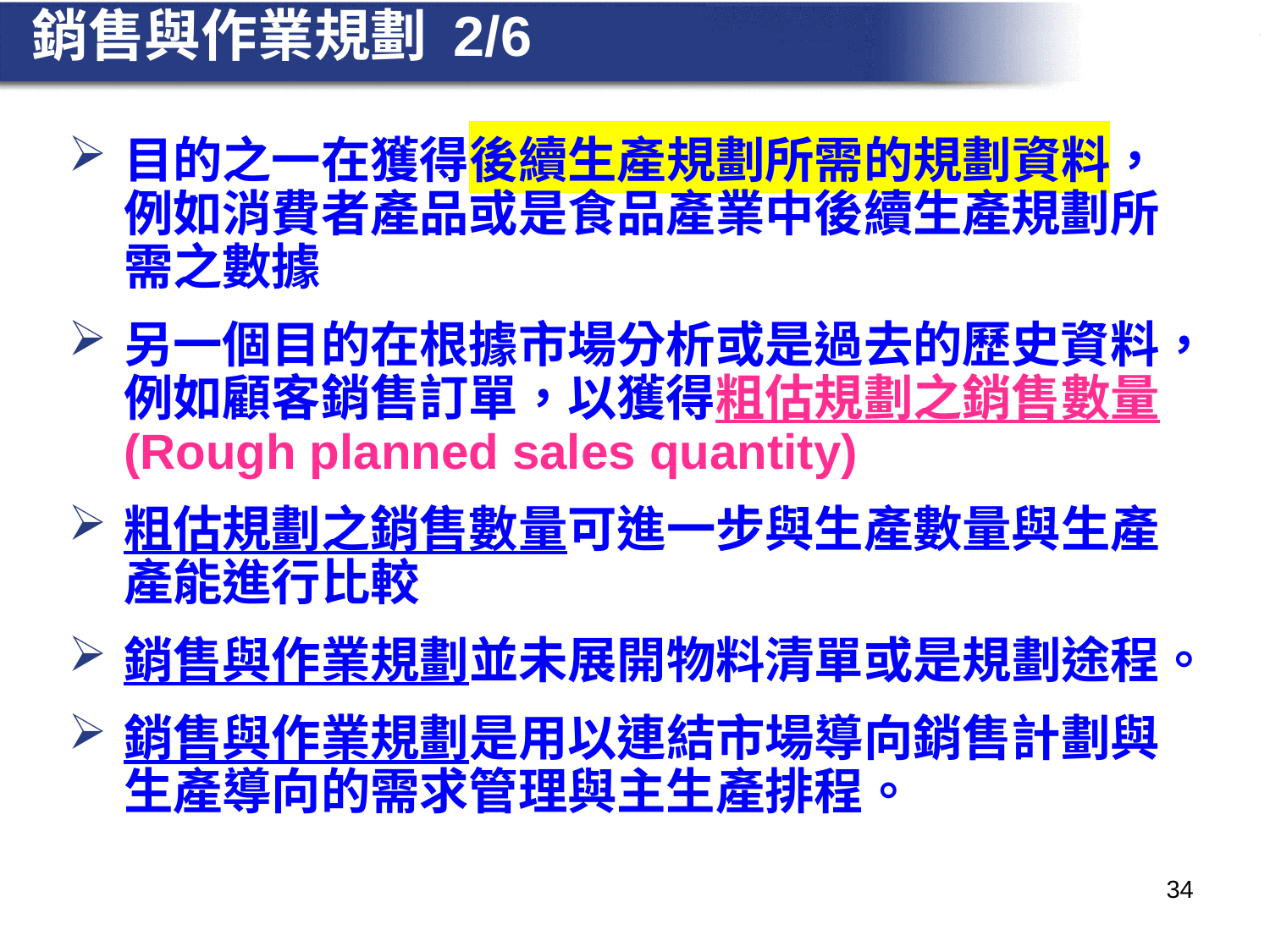

# 銷售與作業規劃 2/6
目的之一在獲得後續生產規劃所需的規劃資料，例如消費者產品或是食品產業中後續生產規劃所需之數據
另一個目的在根據市場分析或是過去的歷史資料，例如顧客銷售訂單，以獲得粗估規劃之銷售數量(Rough planned sales quantity)
粗估規劃之銷售數量可進一步與生產數量與生產產能進行比較
銷售與作業規劃並未展開物料清單或是規劃途程。
銷售與作業規劃是用以連結市場導向銷售計劃與生產導向的需求管理與主生產排程。
34